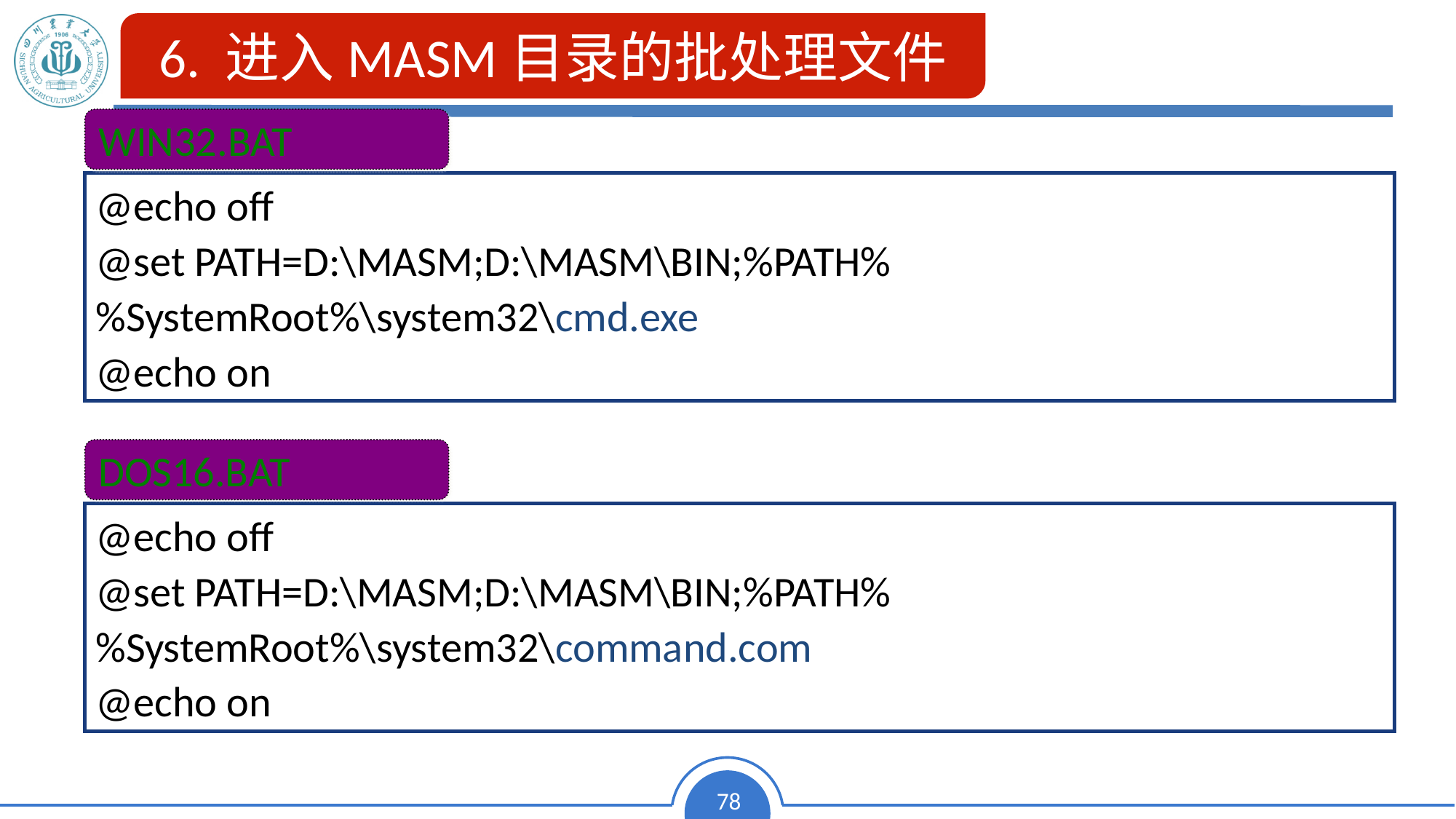

6. 进入MASM目录的批处理文件
WIN32.BAT
@echo off
@set PATH=D:\MASM;D:\MASM\BIN;%PATH%
%SystemRoot%\system32\cmd.exe
@echo on
DOS16.BAT
@echo off
@set PATH=D:\MASM;D:\MASM\BIN;%PATH%
%SystemRoot%\system32\command.com
@echo on